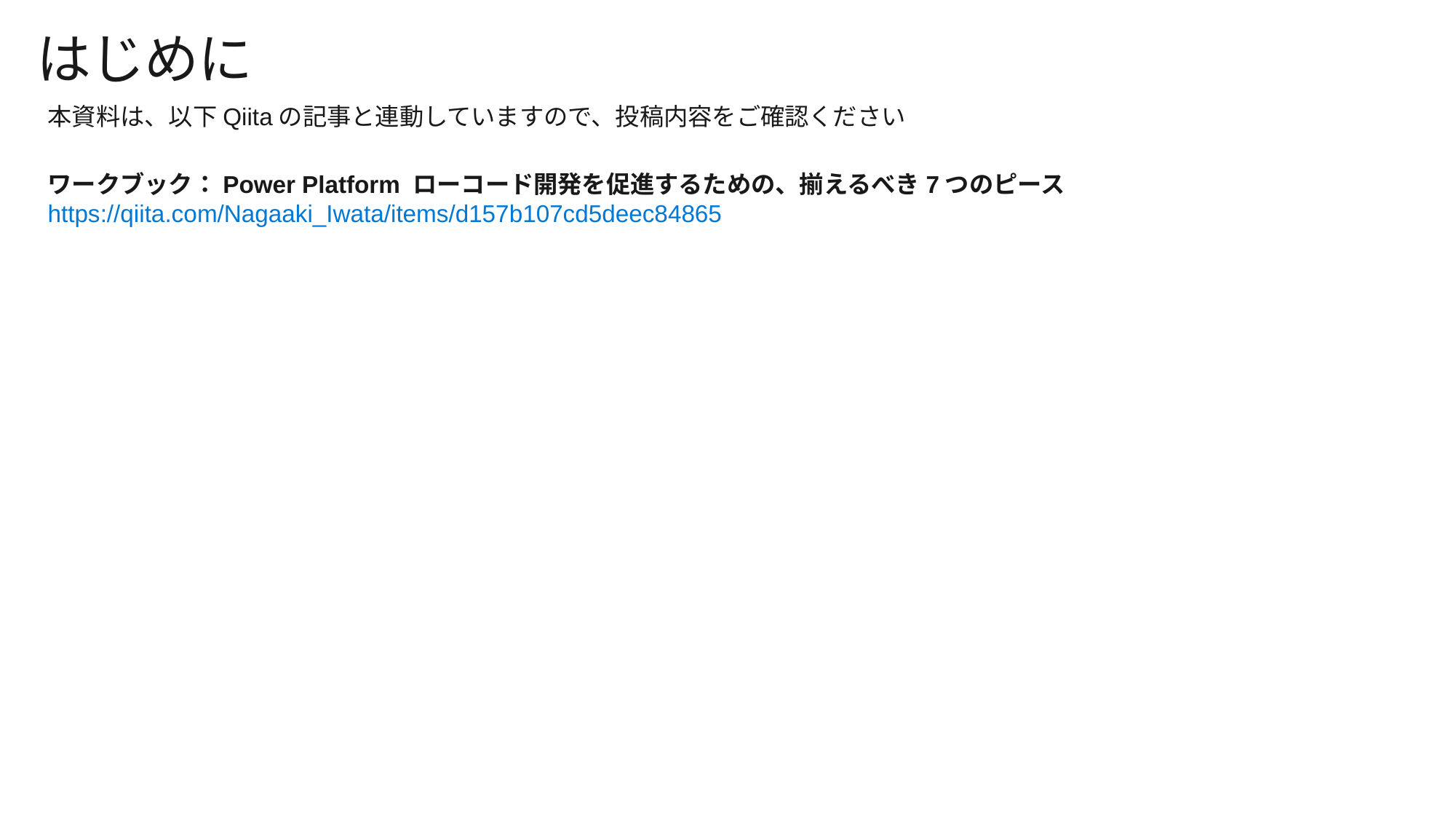

はじめに
本資料は、以下Qiitaの記事と連動していますので、投稿内容をご確認ください

ワークブック：Power Platform ローコード開発を促進するための、揃えるべき7つのピース
https://qiita.com/Nagaaki_Iwata/items/d157b107cd5deec84865